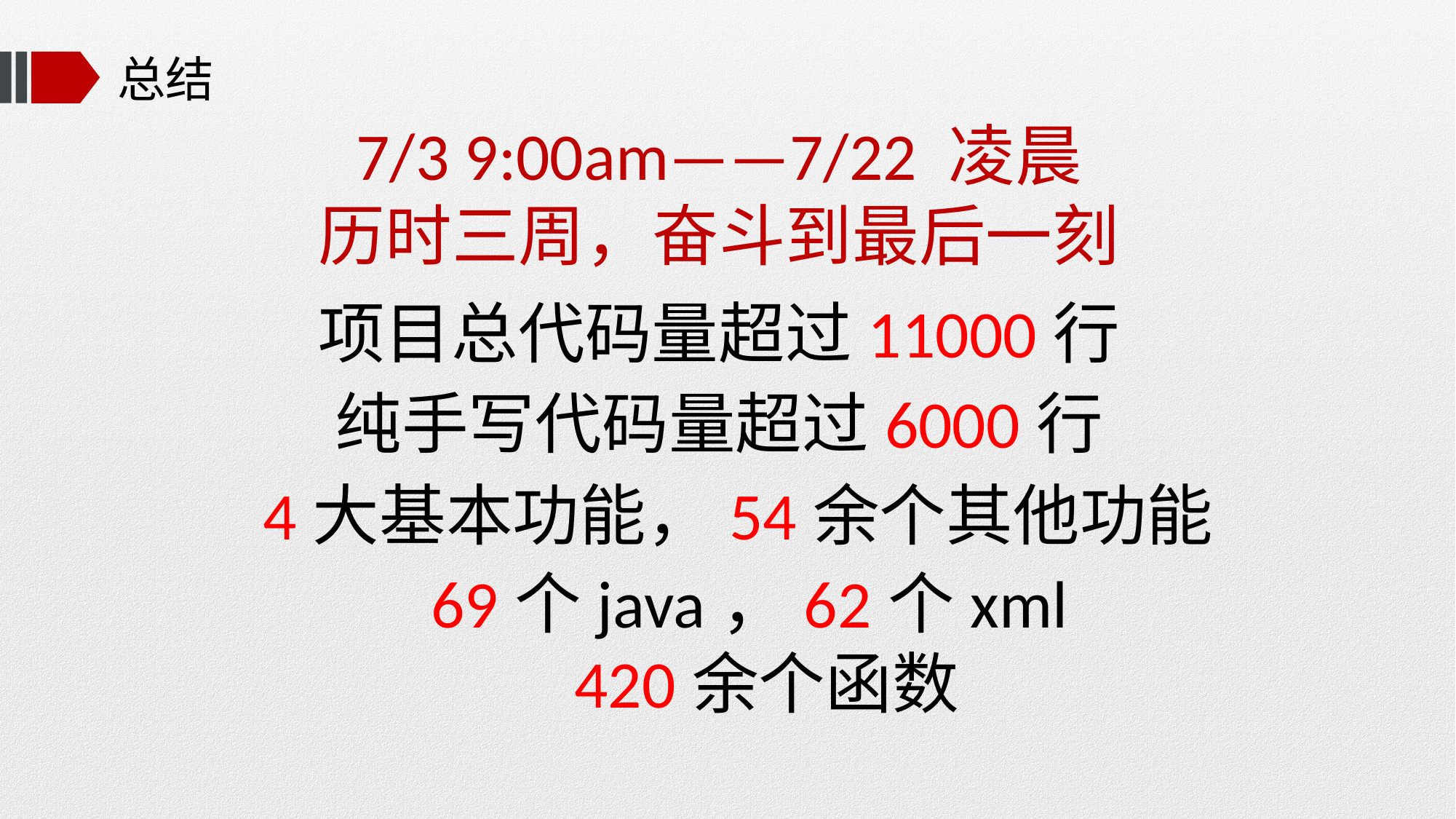

# 总结
7/3 9:00am——7/22 凌晨
历时三周，奋斗到最后一刻
项目总代码量超过11000行
纯手写代码量超过6000行
4大基本功能，54余个其他功能
69个java，62个xml
420余个函数